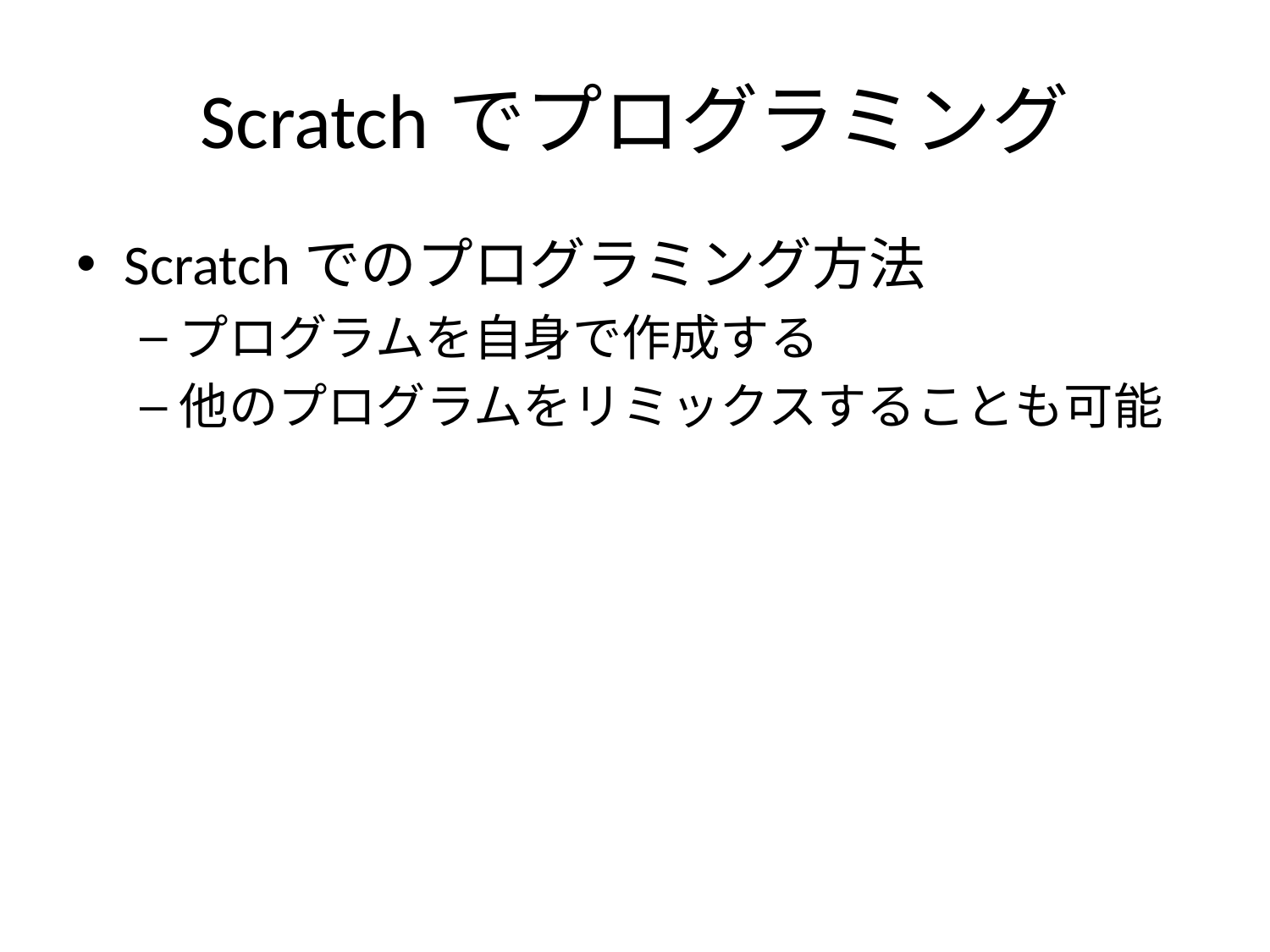

# Scratchでプログラミング
Scratchでのプログラミング方法
プログラムを自身で作成する
他のプログラムをリミックスすることも可能